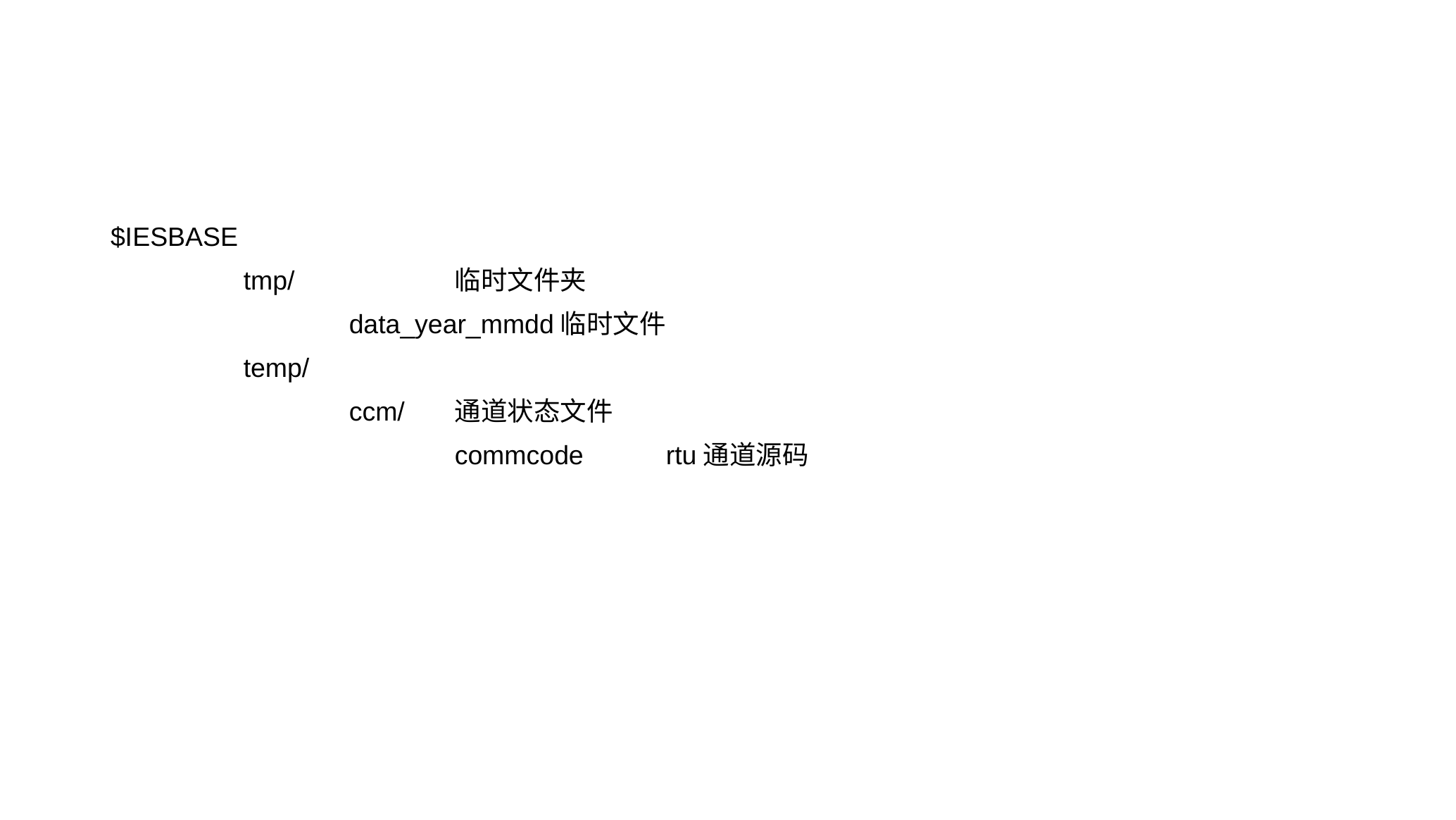

$IESBASE
		tmp/		临时文件夹
			data_year_mmdd	临时文件
		temp/
			ccm/	通道状态文件
				commcode	rtu通道源码